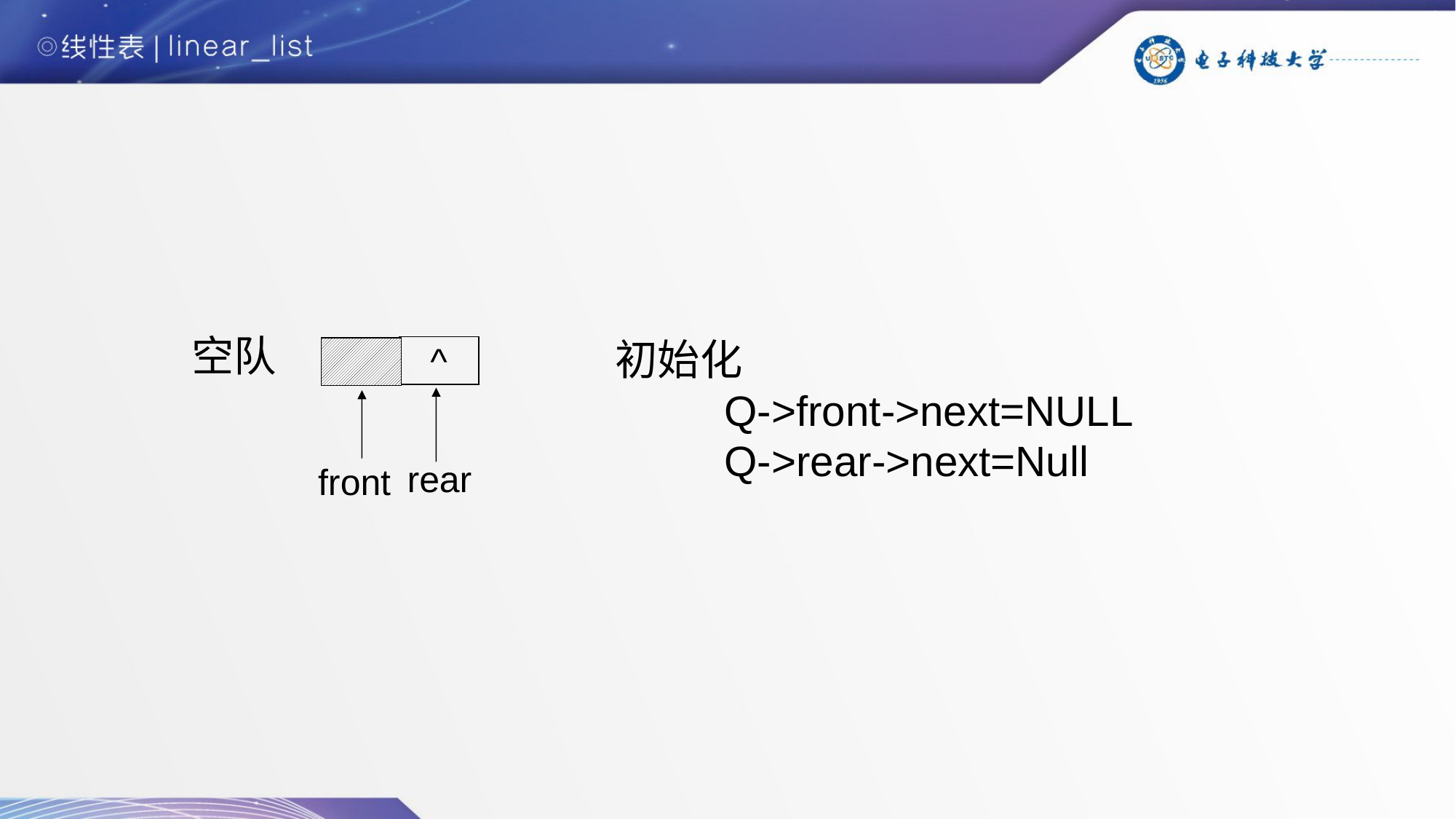

空队

rear
front
^
初始化
Q->front->next=NULL
Q->rear->next=Null